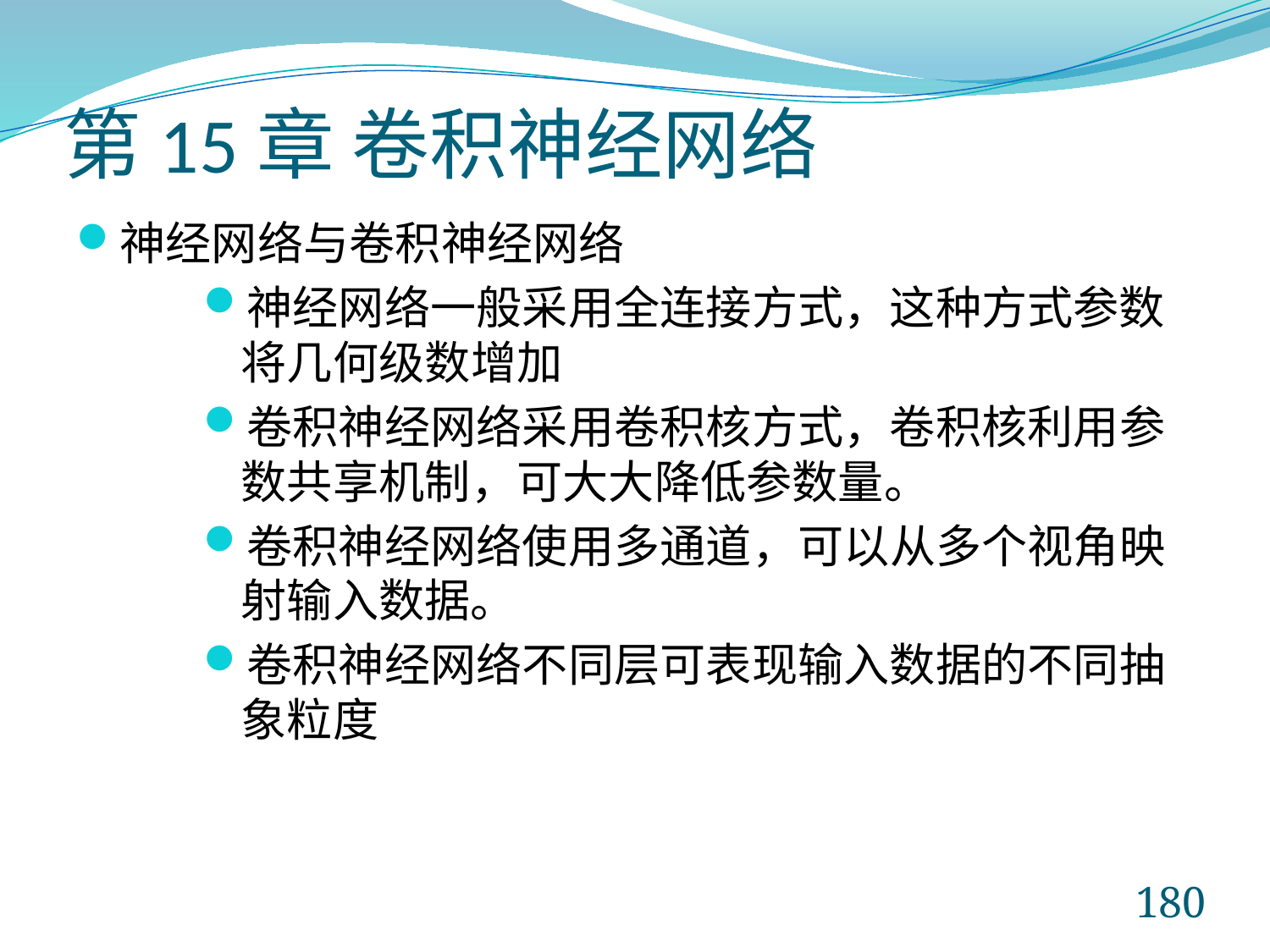

# 第15章 卷积神经网络
神经网络与卷积神经网络
神经网络一般采用全连接方式，这种方式参数将几何级数增加
卷积神经网络采用卷积核方式，卷积核利用参数共享机制，可大大降低参数量。
卷积神经网络使用多通道，可以从多个视角映射输入数据。
卷积神经网络不同层可表现输入数据的不同抽象粒度
180